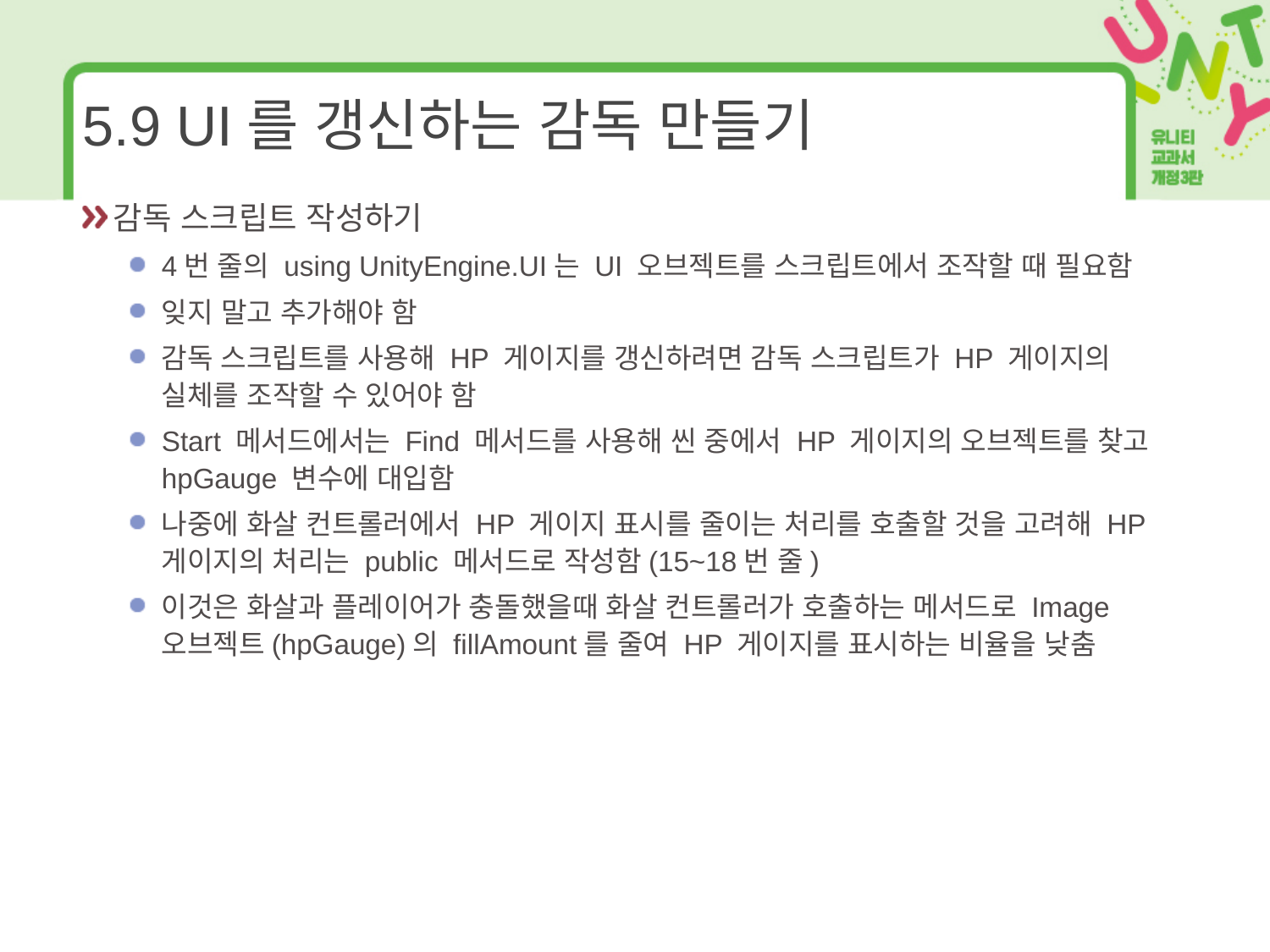

# 5.9 UI를 갱신하는 감독 만들기
감독 스크립트 작성하기
4번 줄의 using UnityEngine.UI는 UI 오브젝트를 스크립트에서 조작할 때 필요함
잊지 말고 추가해야 함
감독 스크립트를 사용해 HP 게이지를 갱신하려면 감독 스크립트가 HP 게이지의 실체를 조작할 수 있어야 함
Start 메서드에서는 Find 메서드를 사용해 씬 중에서 HP 게이지의 오브젝트를 찾고 hpGauge 변수에 대입함
나중에 화살 컨트롤러에서 HP 게이지 표시를 줄이는 처리를 호출할 것을 고려해 HP 게이지의 처리는 public 메서드로 작성함(15~18번 줄)
이것은 화살과 플레이어가 충돌했을때 화살 컨트롤러가 호출하는 메서드로 Image 오브젝트(hpGauge)의 fillAmount를 줄여 HP 게이지를 표시하는 비율을 낮춤